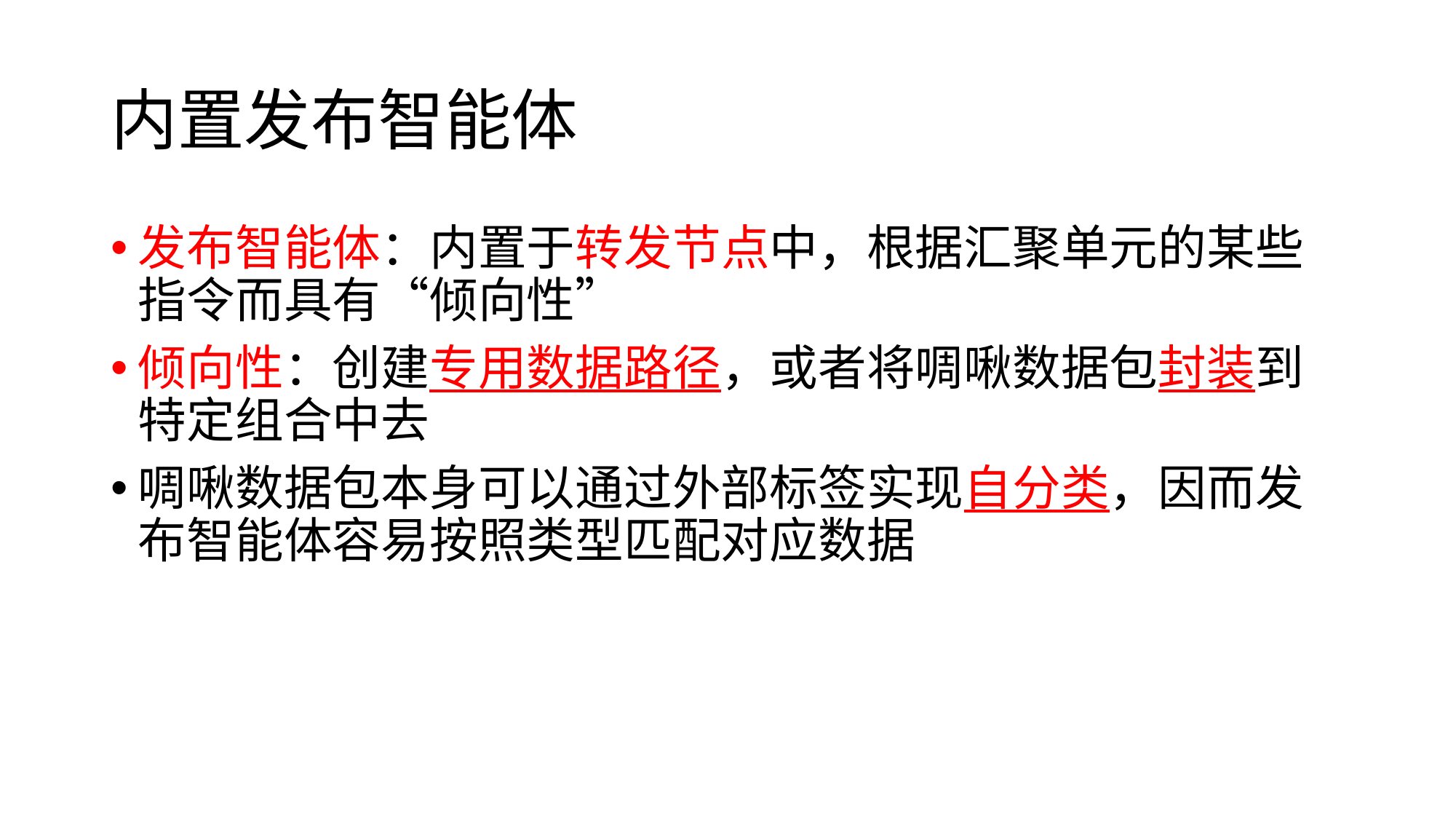

# 内置发布智能体
发布智能体：内置于转发节点中，根据汇聚单元的某些指令而具有“倾向性”
倾向性：创建专用数据路径，或者将啁啾数据包封装到特定组合中去
啁啾数据包本身可以通过外部标签实现自分类，因而发布智能体容易按照类型匹配对应数据